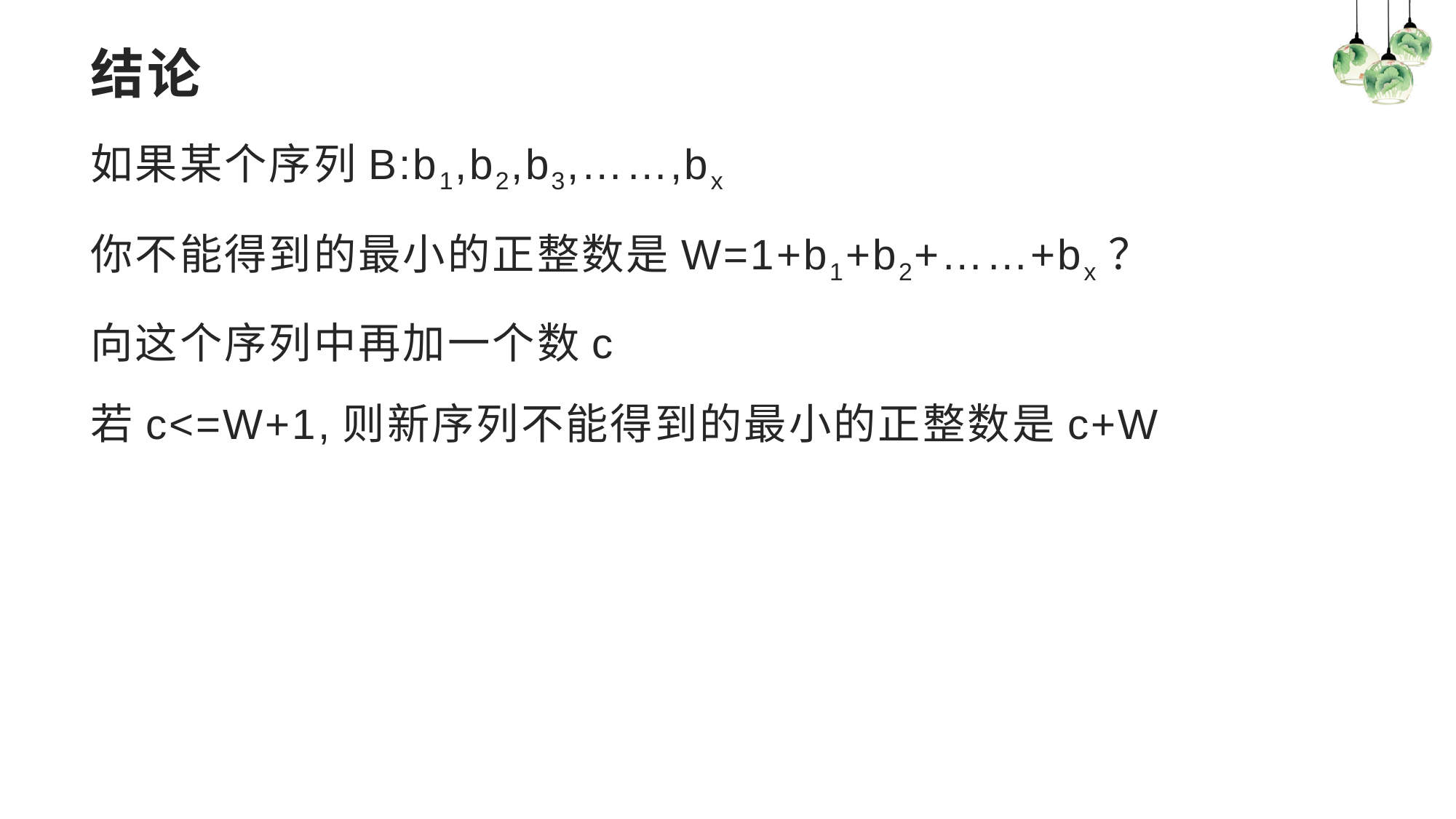

# 结论
如果某个序列B:b1,b2,b3,……,bx
你不能得到的最小的正整数是W=1+b1+b2+……+bx？
向这个序列中再加一个数c
若c<=W+1,则新序列不能得到的最小的正整数是c+W